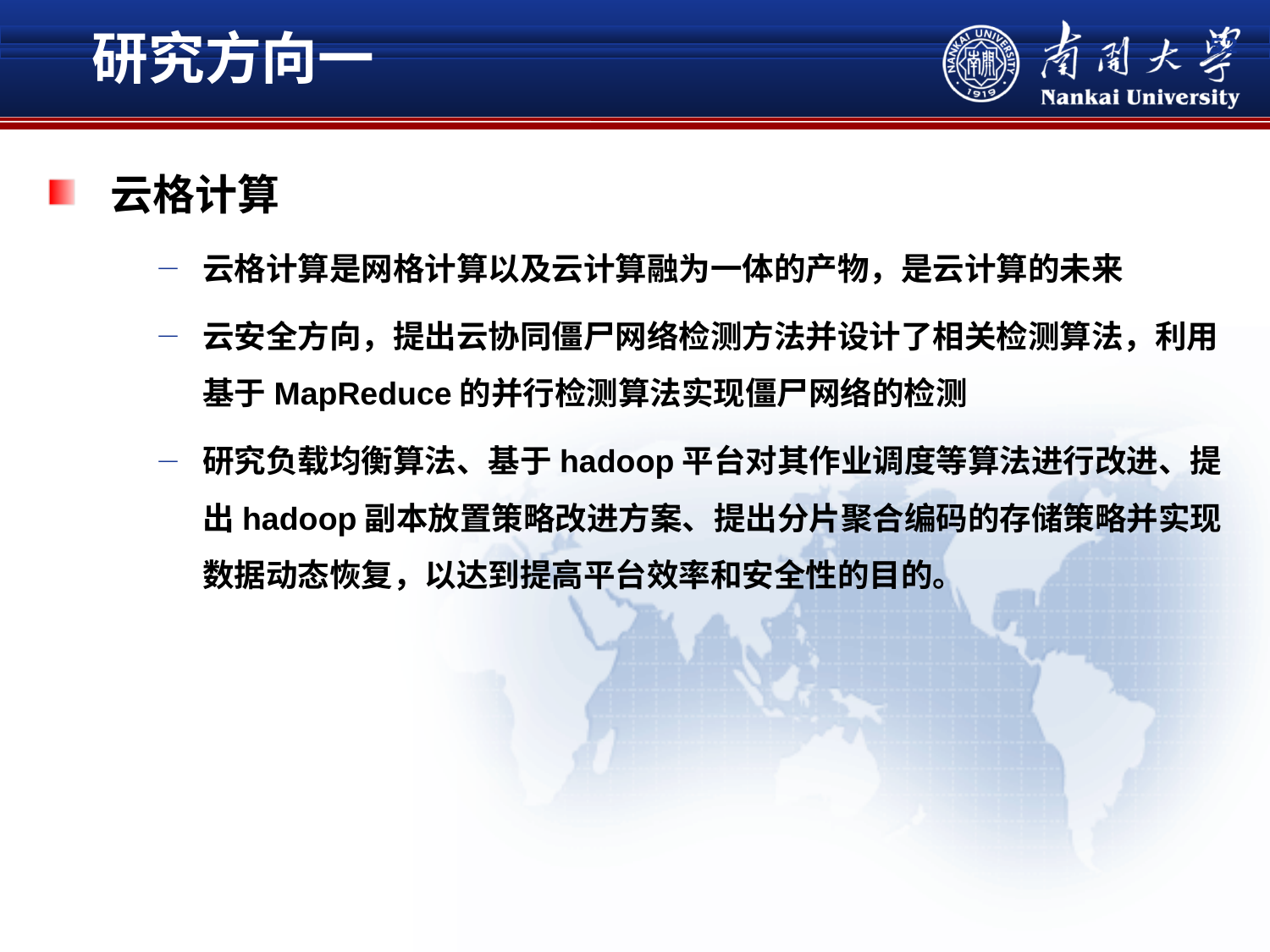

研究方向一
52
云格计算
云格计算是网格计算以及云计算融为一体的产物，是云计算的未来
云安全方向，提出云协同僵尸网络检测方法并设计了相关检测算法，利用基于MapReduce的并行检测算法实现僵尸网络的检测
研究负载均衡算法、基于hadoop平台对其作业调度等算法进行改进、提出hadoop副本放置策略改进方案、提出分片聚合编码的存储策略并实现数据动态恢复，以达到提高平台效率和安全性的目的。